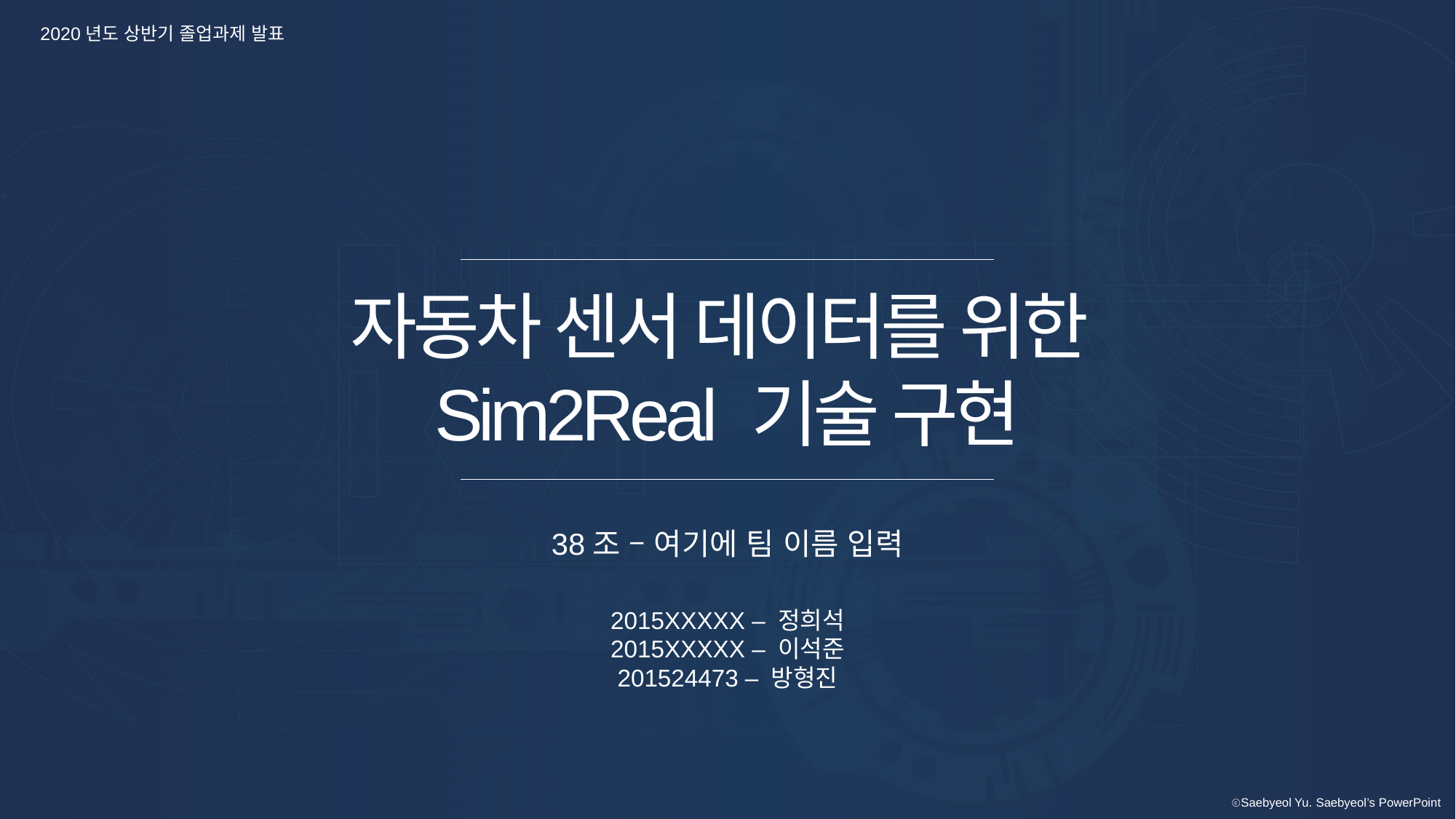

2020년도 상반기 졸업과제 발표
자동차 센서 데이터를 위한
Sim2Real 기술 구현
38조 – 여기에 팀 이름 입력
2015XXXXX – 정희석
2015XXXXX – 이석준
201524473 – 방형진